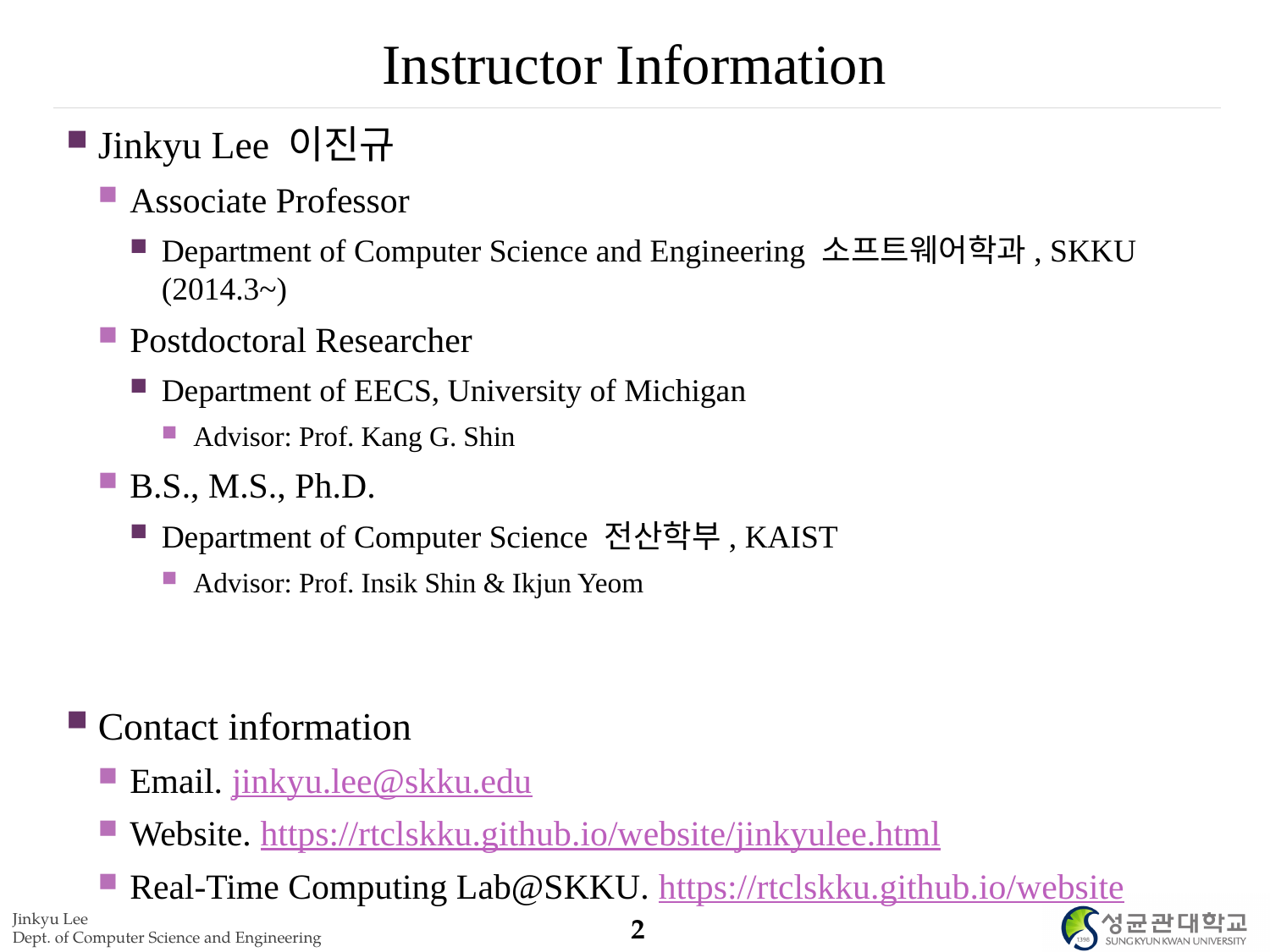

# Instructor Information
Jinkyu Lee 이진규
Associate Professor
Department of Computer Science and Engineering 소프트웨어학과, SKKU (2014.3~)
Postdoctoral Researcher
Department of EECS, University of Michigan
Advisor: Prof. Kang G. Shin
B.S., M.S., Ph.D.
Department of Computer Science 전산학부, KAIST
Advisor: Prof. Insik Shin & Ikjun Yeom

Contact information
Email. jinkyu.lee@skku.edu
Website. https://rtclskku.github.io/website/jinkyulee.html
Real-Time Computing Lab@SKKU. https://rtclskku.github.io/website